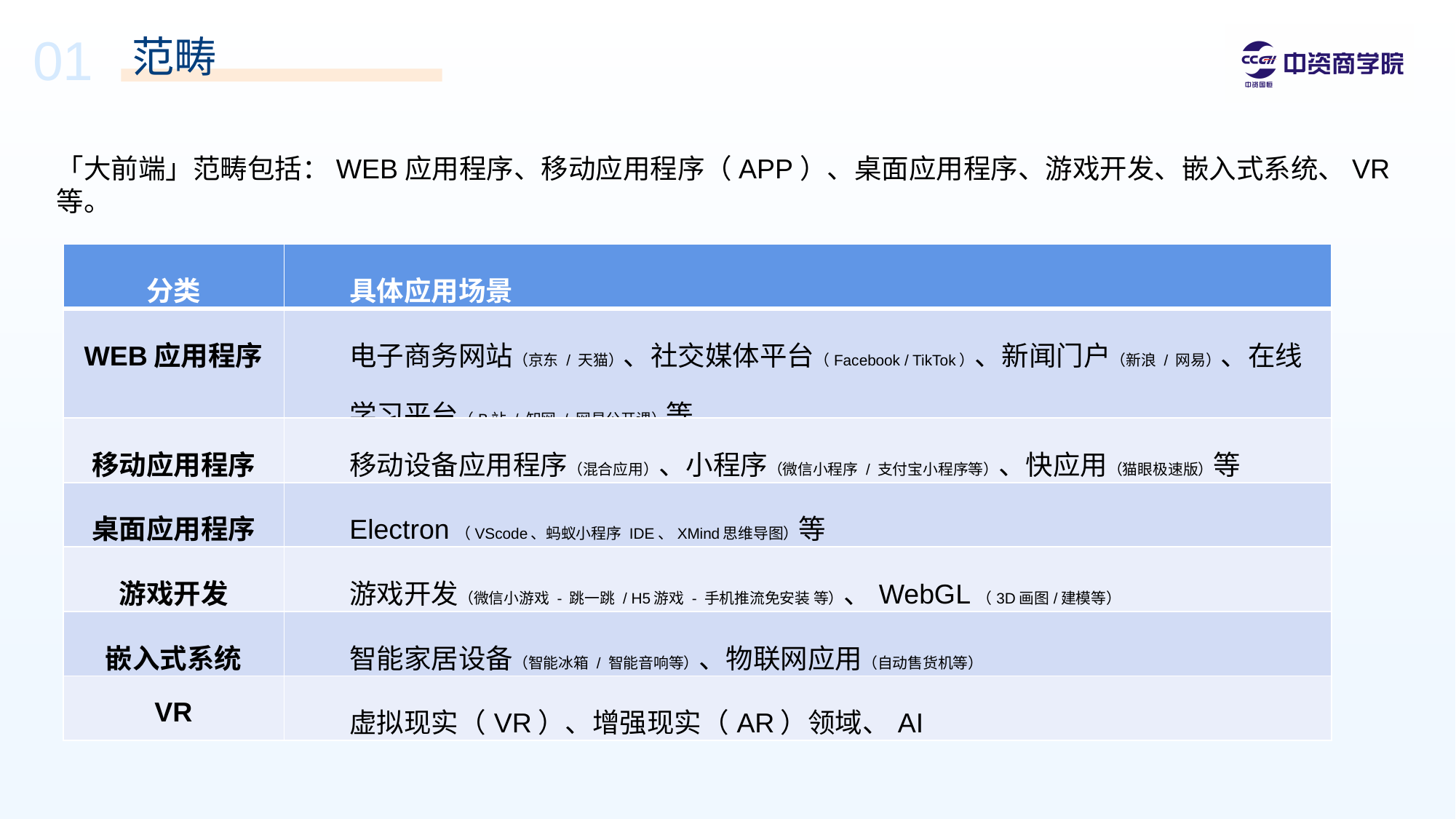

01
范畴

「大前端」范畴包括：WEB应用程序、移动应用程序（APP）、桌面应用程序、游戏开发、嵌入式系统、VR等。
| 分类 | 具体应用场景 |
| --- | --- |
| WEB应用程序 | 电子商务网站（京东 / 天猫）、社交媒体平台（Facebook / TikTok）、新闻门户（新浪 / 网易）、在线学习平台（B站 / 知网 / 网易公开课）等 |
| 移动应用程序 | 移动设备应用程序（混合应用）、小程序（微信小程序 / 支付宝小程序等）、快应用（猫眼极速版）等 |
| 桌面应用程序 | Electron（VScode、蚂蚁小程序 IDE、XMind思维导图）等 |
| 游戏开发 | 游戏开发（微信小游戏 - 跳一跳 / H5游戏 - 手机推流免安装 等）、WebGL（3D画图/建模等） |
| 嵌入式系统 | 智能家居设备（智能冰箱 / 智能音响等）、物联网应用（自动售货机等） |
| VR | 虚拟现实（VR）、增强现实（AR）领域、AI |